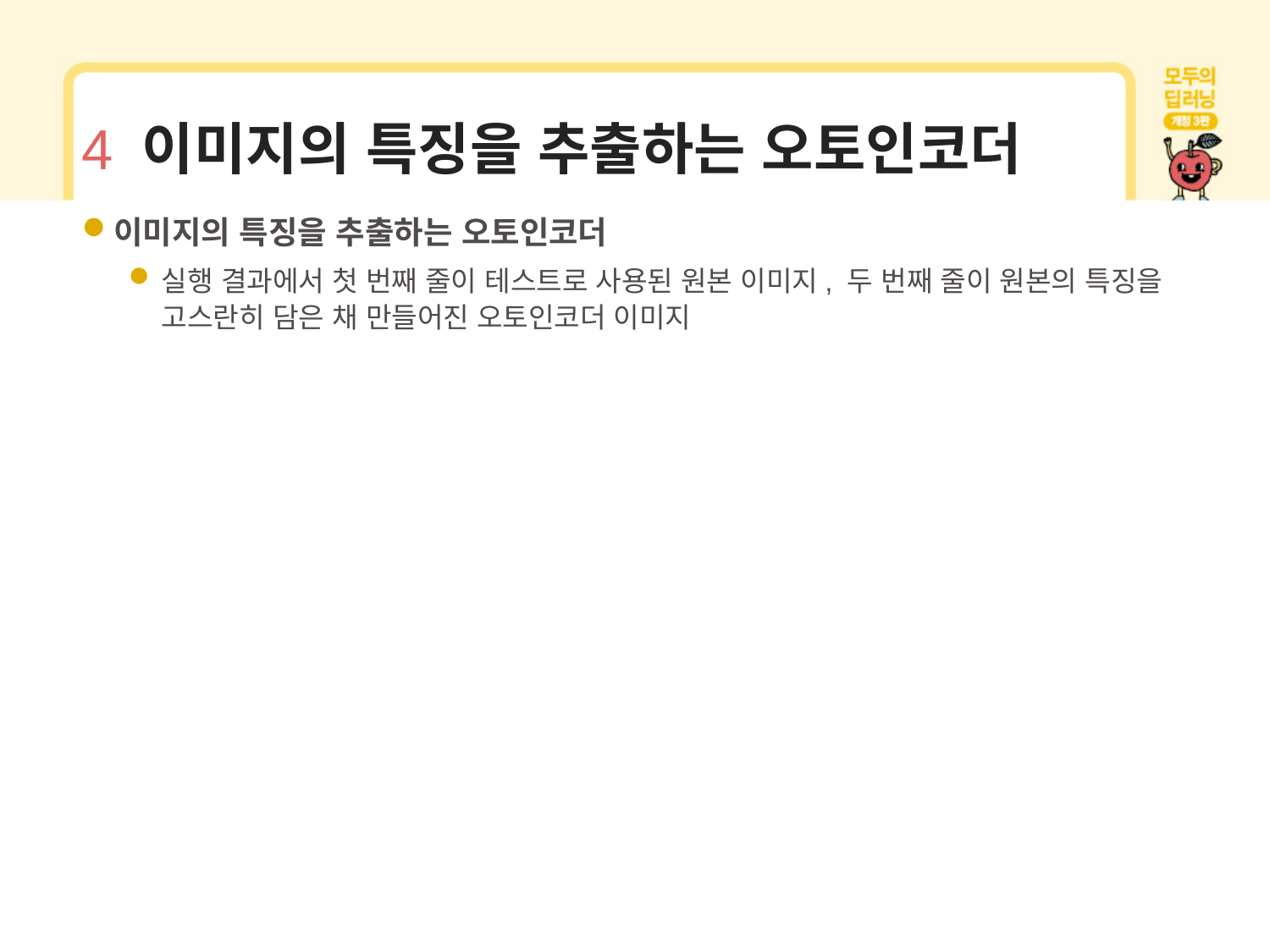

# 4 이미지의 특징을 추출하는 오토인코더
이미지의 특징을 추출하는 오토인코더
실행 결과에서 첫 번째 줄이 테스트로 사용된 원본 이미지, 두 번째 줄이 원본의 특징을 고스란히 담은 채 만들어진 오토인코더 이미지